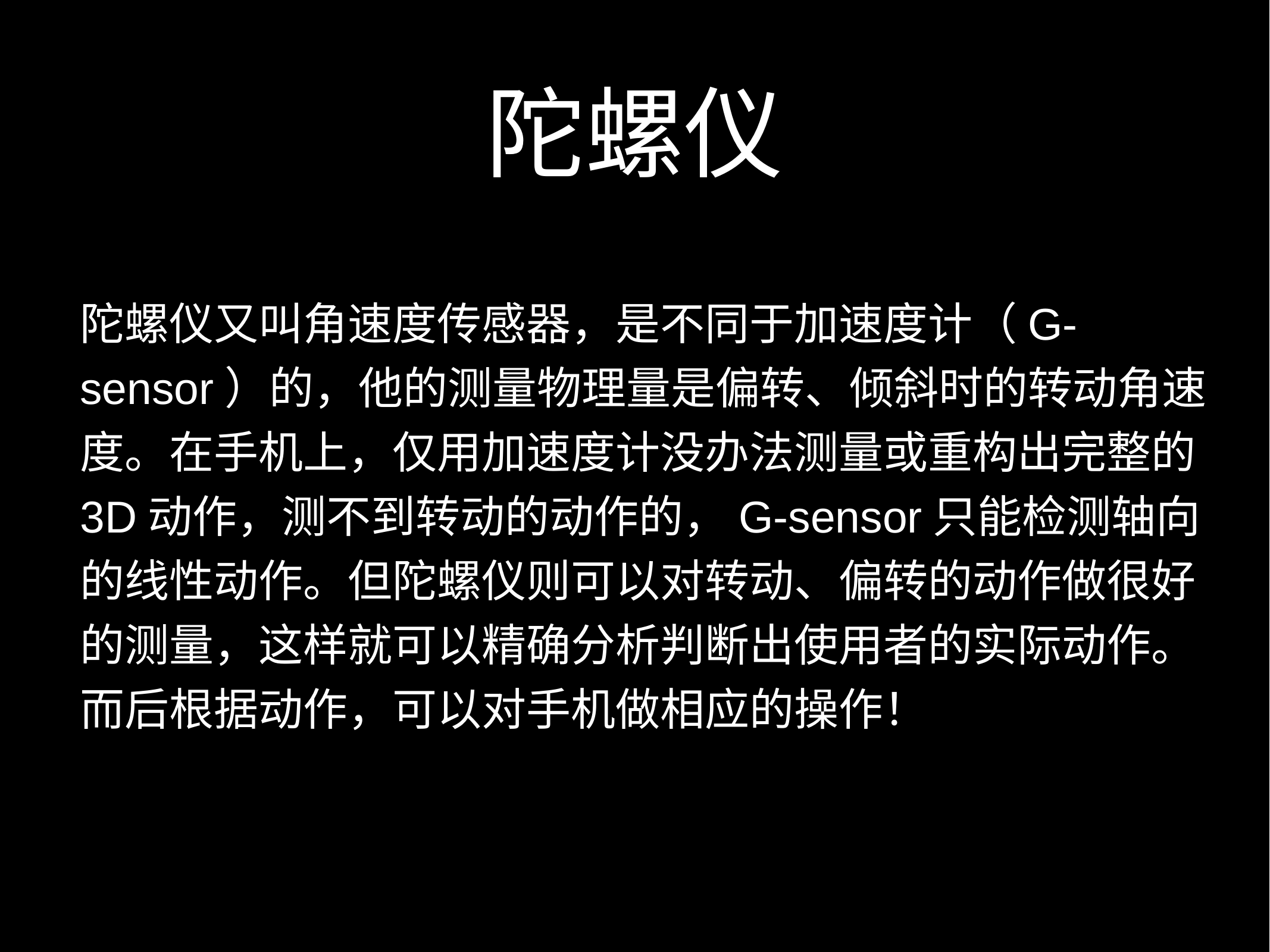

# 陀螺仪
陀螺仪又叫角速度传感器，是不同于加速度计（G-sensor）的，他的测量物理量是偏转、倾斜时的转动角速度。在手机上，仅用加速度计没办法测量或重构出完整的3D动作，测不到转动的动作的，G-sensor只能检测轴向的线性动作。但陀螺仪则可以对转动、偏转的动作做很好的测量，这样就可以精确分析判断出使用者的实际动作。而后根据动作，可以对手机做相应的操作！